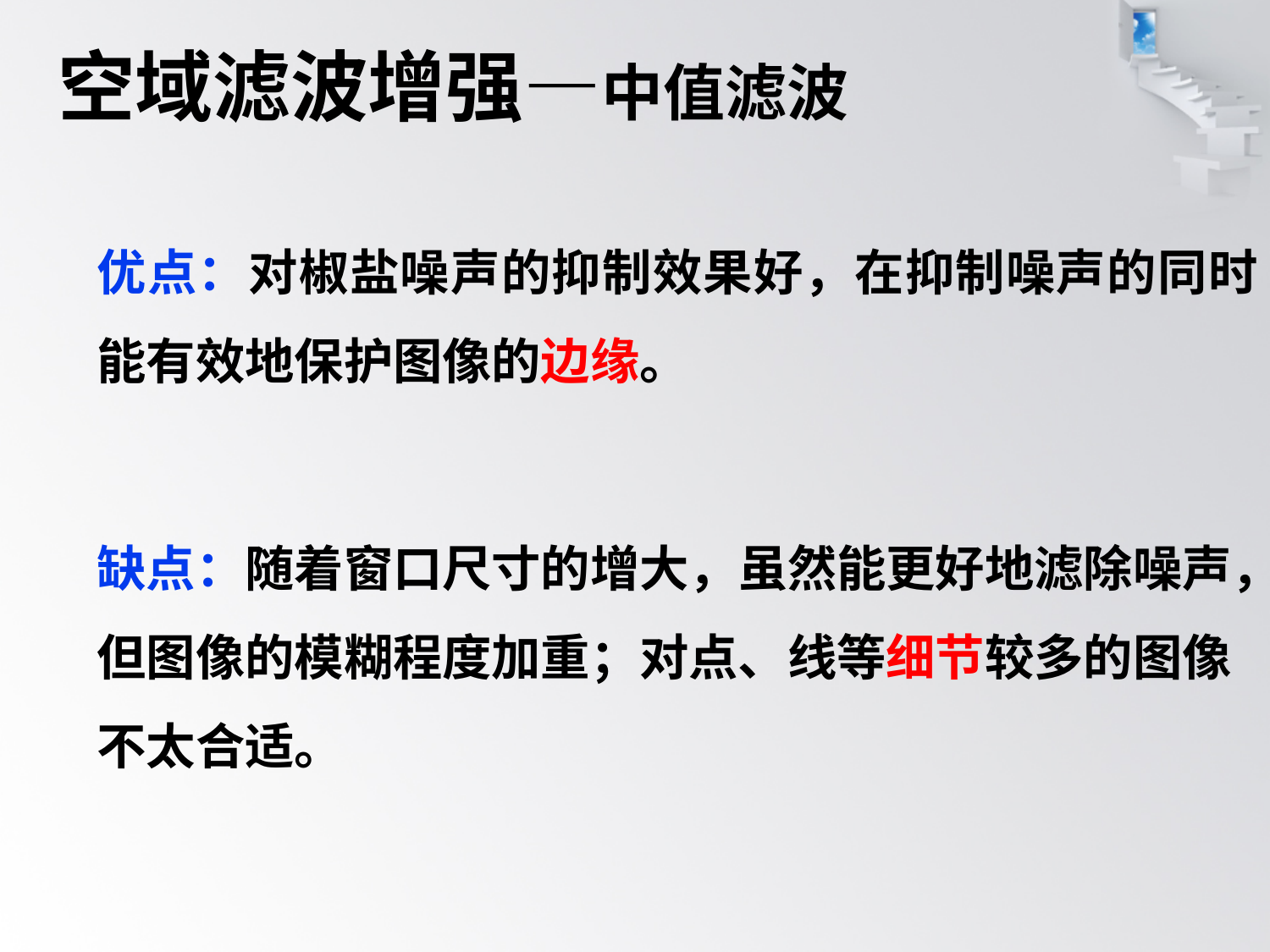

# 空域滤波增强—中值滤波
优点：对椒盐噪声的抑制效果好，在抑制噪声的同时能有效地保护图像的边缘。

缺点：随着窗口尺寸的增大，虽然能更好地滤除噪声，但图像的模糊程度加重；对点、线等细节较多的图像不太合适。